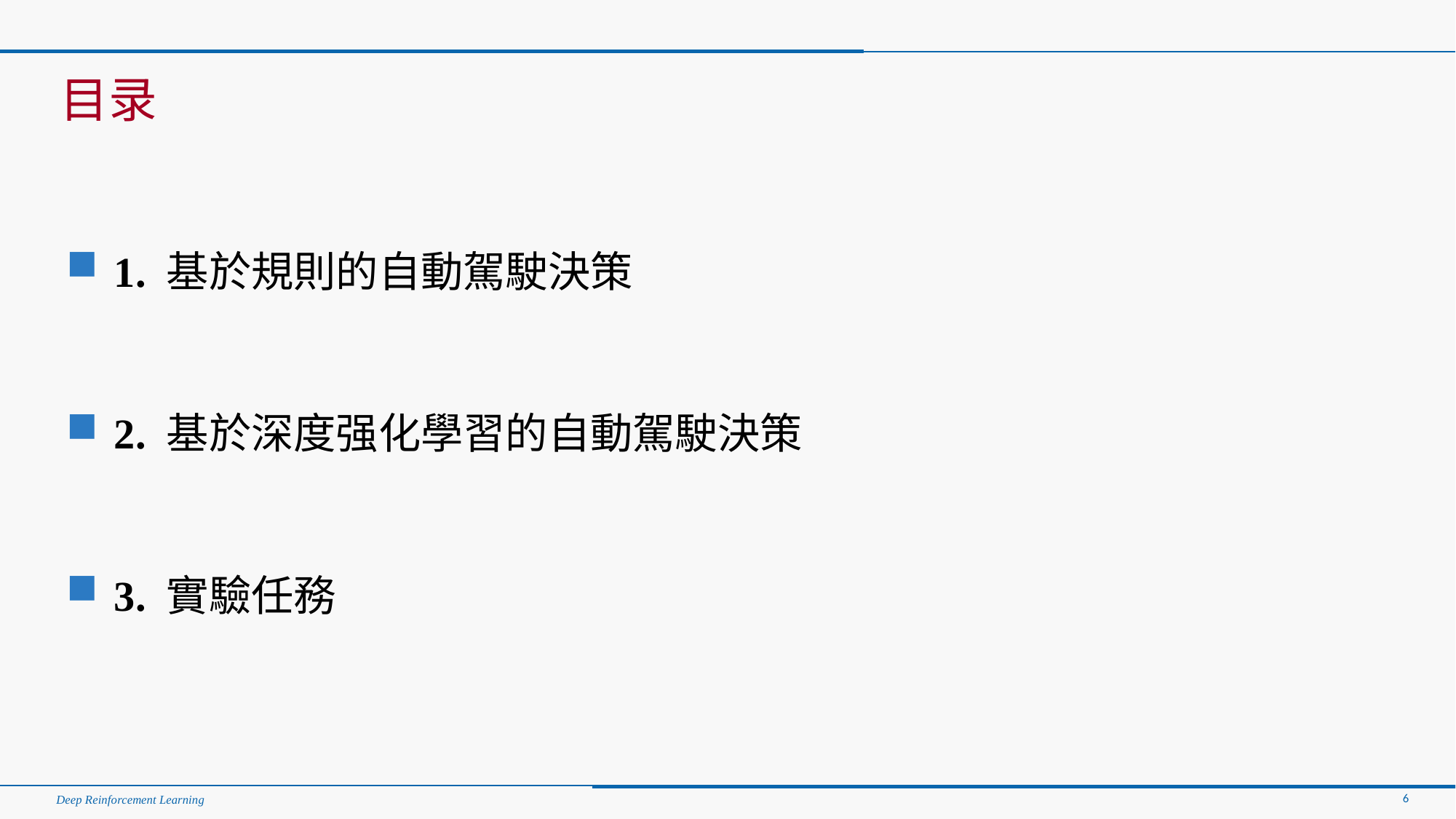

目录
1. 基於規則的自動駕駛決策
2. 基於深度强化學習的自動駕駛決策
3. 實驗任務

6